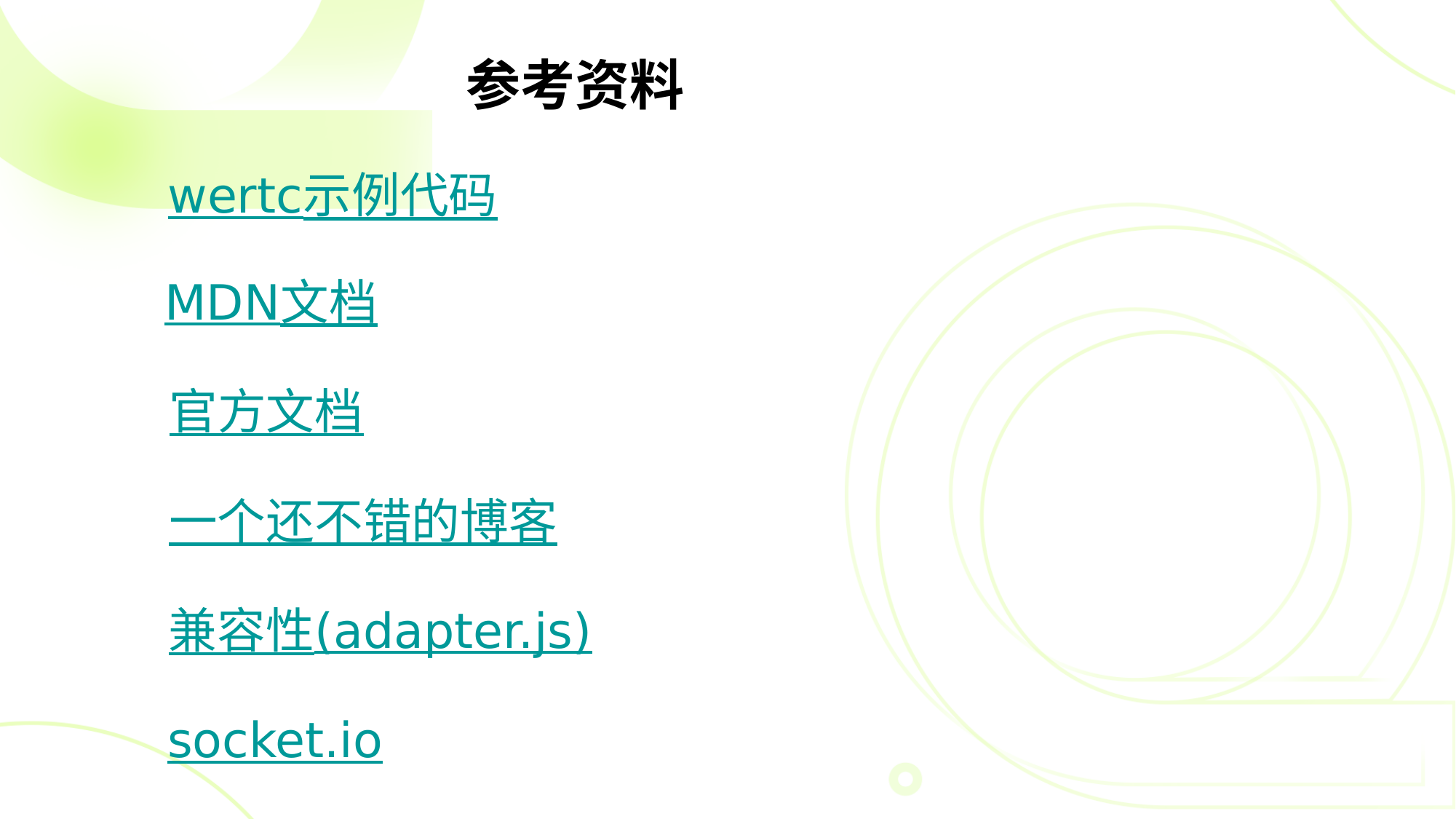

参考资料
wertc示例代码
MDN文档
官方文档
一个还不错的博客
兼容性(adapter.js)
socket.io